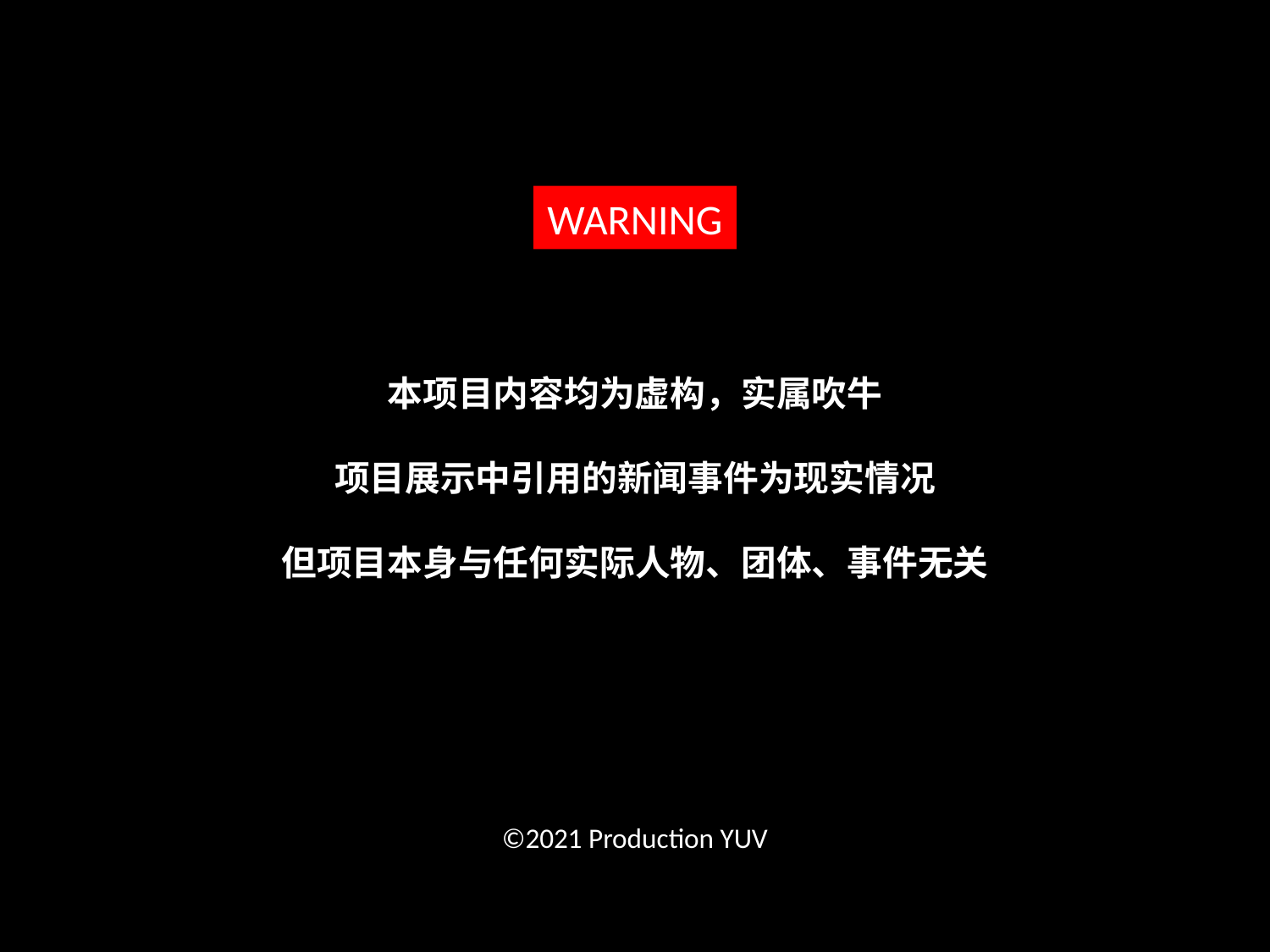

WARNING
本项目内容均为虚构，实属吹牛
项目展示中引用的新闻事件为现实情况
但项目本身与任何实际人物、团体、事件无关

©2021 Production YUV